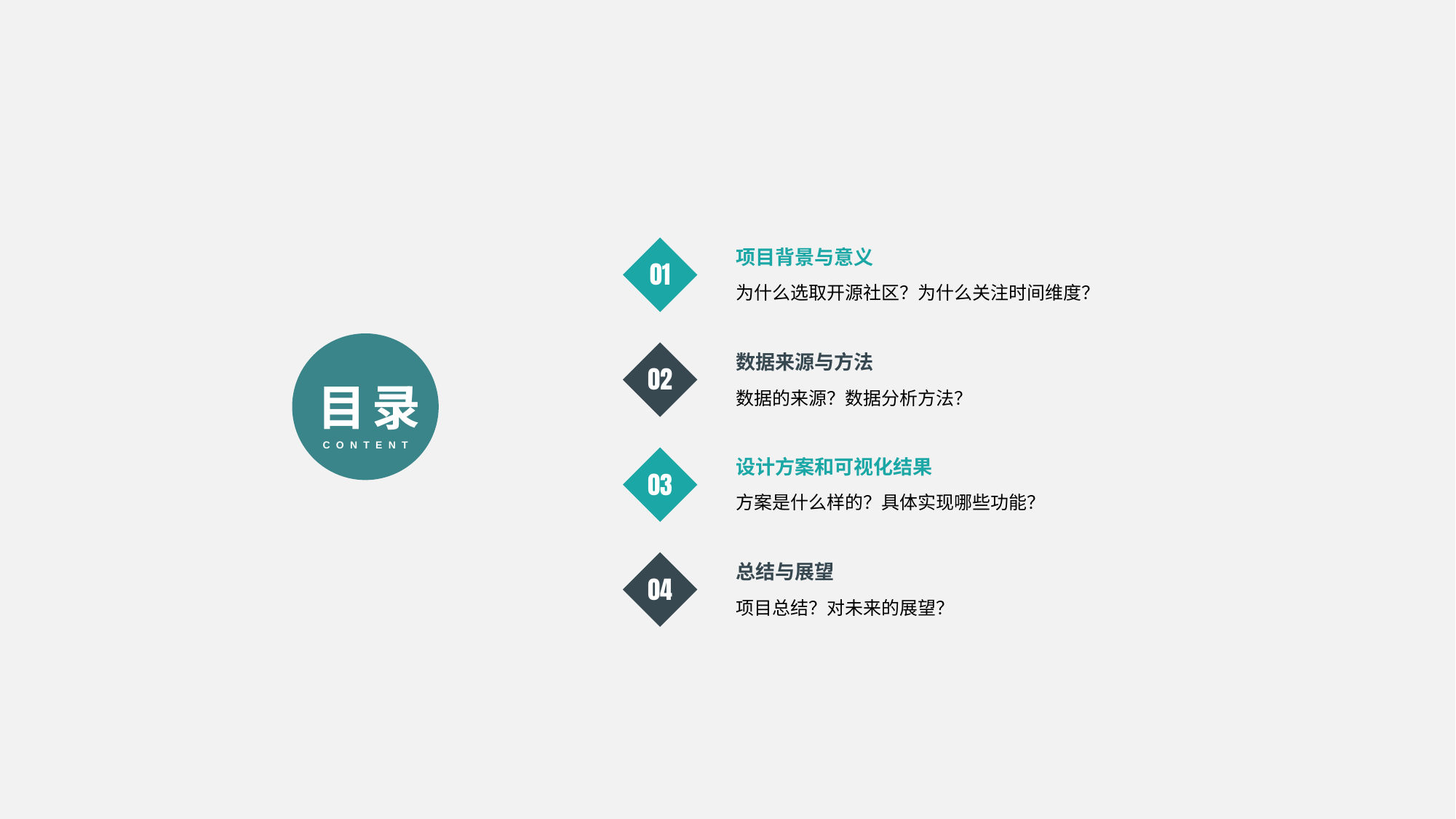

01
项目背景与意义
为什么选取开源社区？为什么关注时间维度？
 目录
CONTENT
02
数据来源与方法
数据的来源？数据分析方法？
03
设计方案和可视化结果
方案是什么样的？具体实现哪些功能？
04
总结与展望
项目总结？对未来的展望？